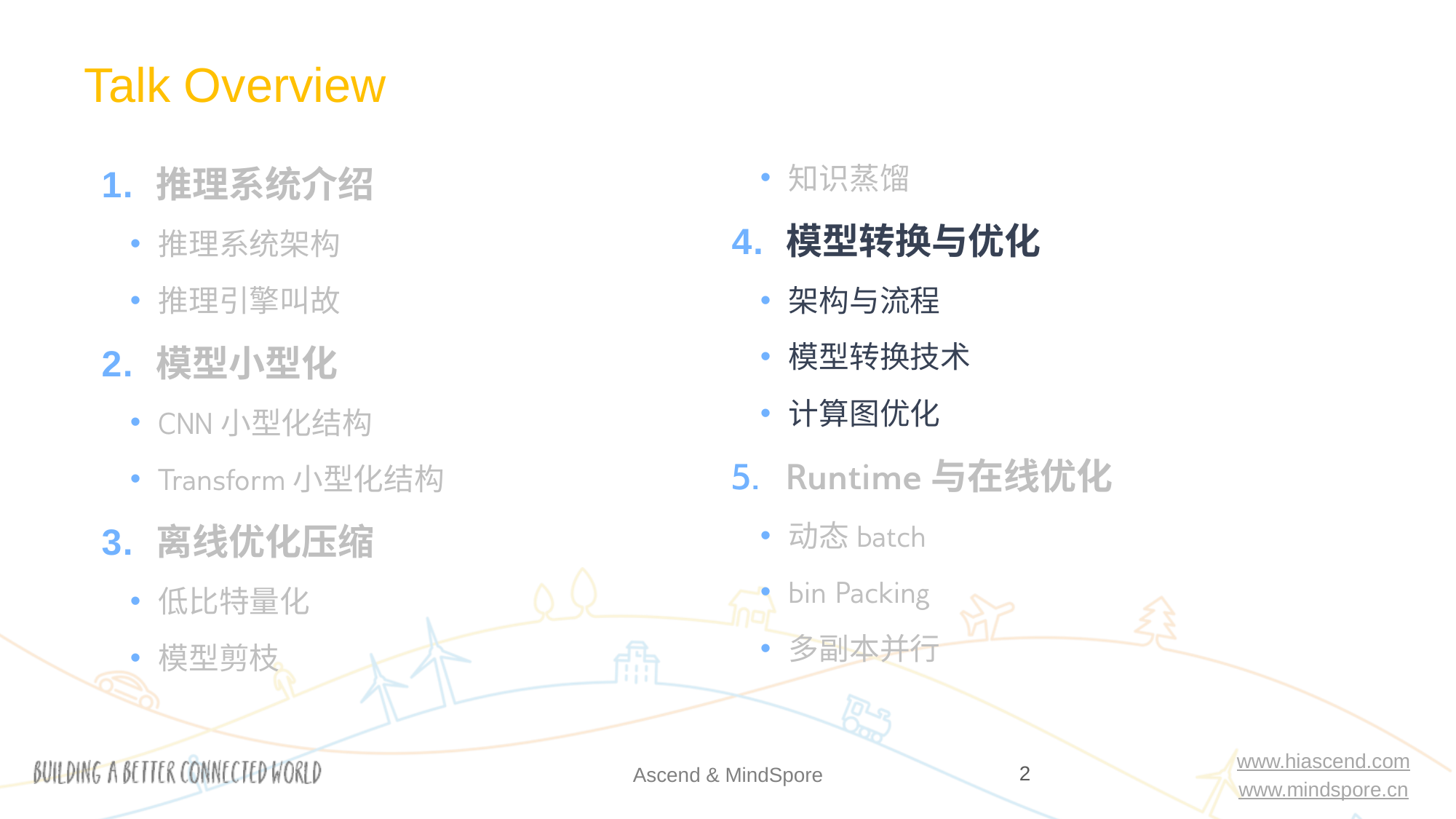

Talk Overview
推理系统介绍
推理系统架构
推理引擎叫故
模型小型化
CNN小型化结构
Transform小型化结构
离线优化压缩
低比特量化
模型剪枝
知识蒸馏
模型转换与优化
架构与流程
模型转换技术
计算图优化
Runtime与在线优化
动态batch
bin Packing
多副本并行